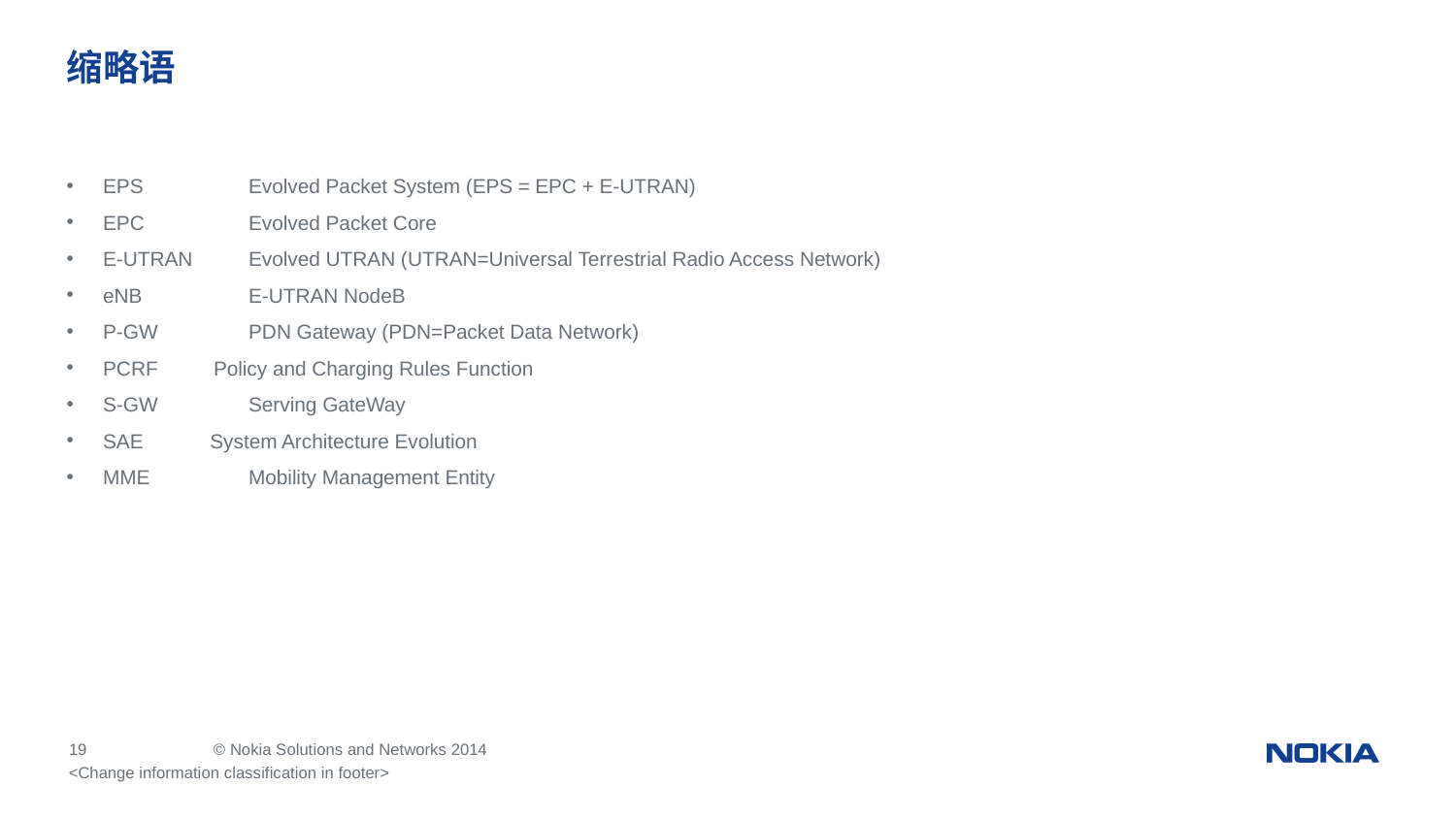

# 缩略语

EPS	Evolved Packet System (EPS = EPC + E-UTRAN)
EPC	Evolved Packet Core
E-UTRAN	Evolved UTRAN (UTRAN=Universal Terrestrial Radio Access Network)
eNB	E-UTRAN NodeB
P-GW	PDN Gateway (PDN=Packet Data Network)
PCRF          Policy and Charging Rules Function
S-GW	Serving GateWay
SAE            System Architecture Evolution
MME	Mobility Management Entity

<Change information classification in footer>